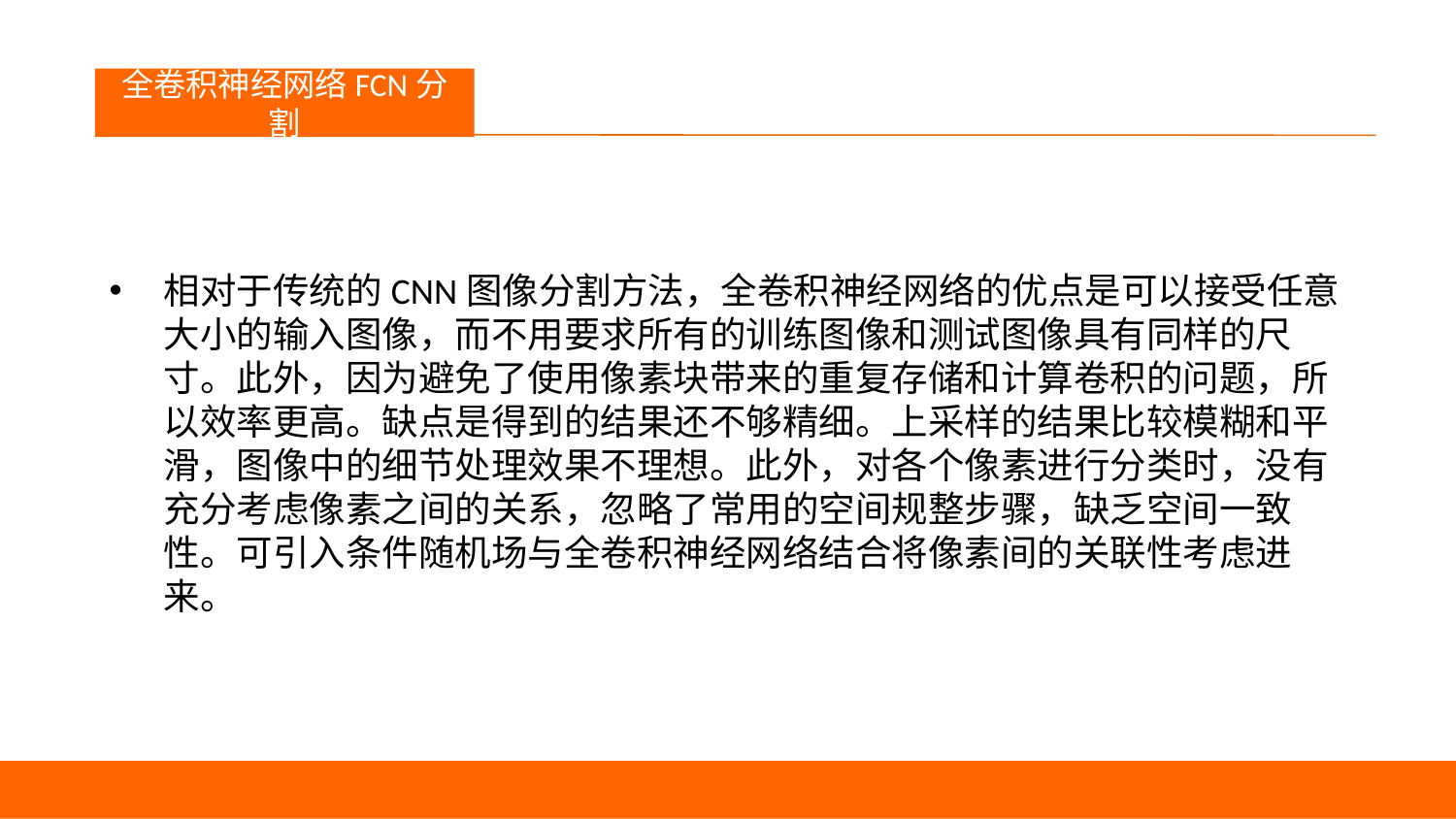

议程
全卷积神经网络FCN分割

相对于传统的CNN图像分割方法，全卷积神经网络的优点是可以接受任意大小的输入图像，而不用要求所有的训练图像和测试图像具有同样的尺寸。此外，因为避免了使用像素块带来的重复存储和计算卷积的问题，所以效率更高。缺点是得到的结果还不够精细。上采样的结果比较模糊和平滑，图像中的细节处理效果不理想。此外，对各个像素进行分类时，没有充分考虑像素之间的关系，忽略了常用的空间规整步骤，缺乏空间一致性。可引入条件随机场与全卷积神经网络结合将像素间的关联性考虑进来。